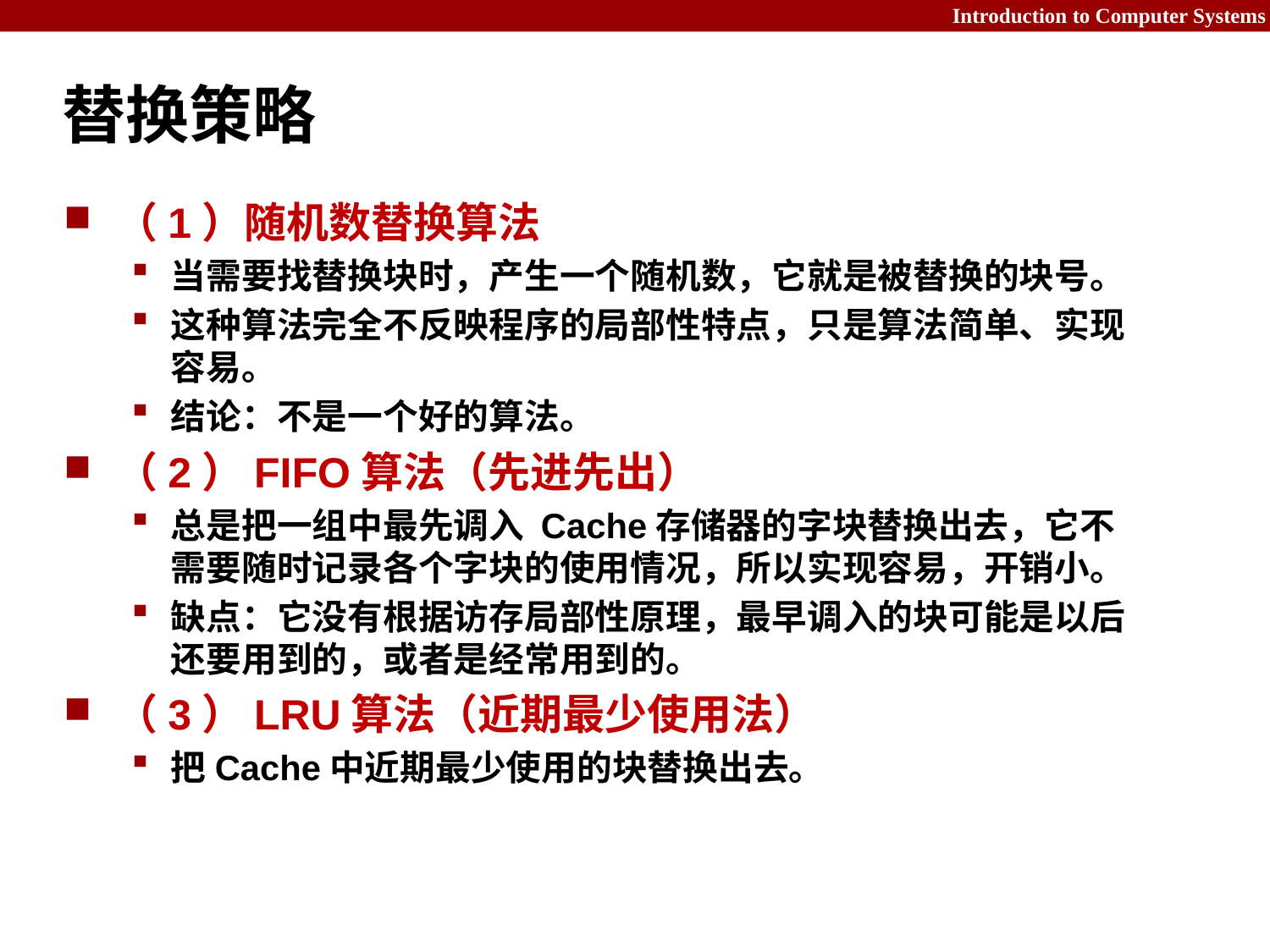

# 替换策略
（1）随机数替换算法
当需要找替换块时，产生一个随机数，它就是被替换的块号。
这种算法完全不反映程序的局部性特点，只是算法简单、实现容易。
结论：不是一个好的算法。
（2）FIFO算法（先进先出）
总是把一组中最先调入 Cache存储器的字块替换出去，它不需要随时记录各个字块的使用情况，所以实现容易，开销小。
缺点：它没有根据访存局部性原理，最早调入的块可能是以后还要用到的，或者是经常用到的。
（3）LRU算法（近期最少使用法）
把Cache中近期最少使用的块替换出去。